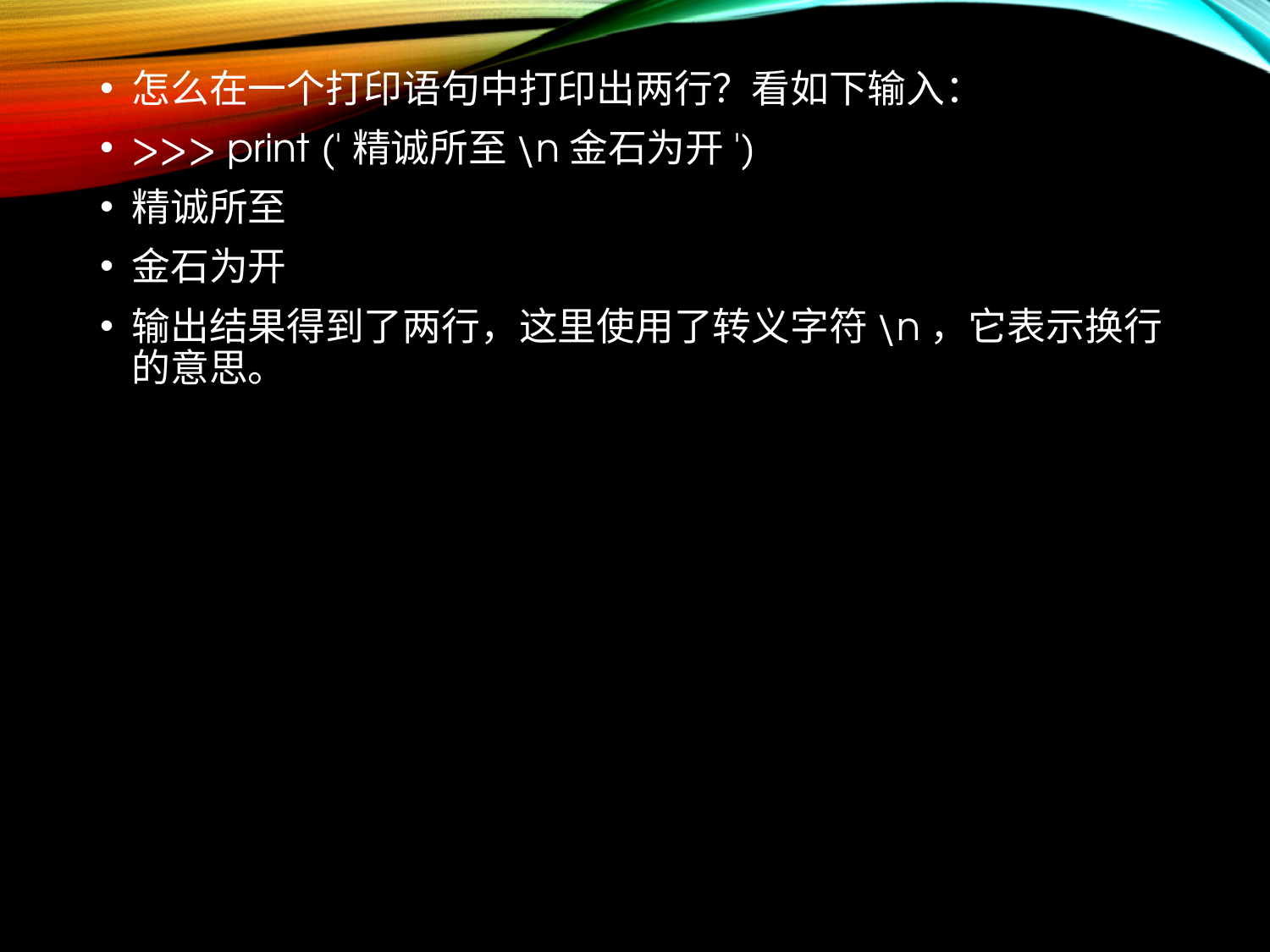

怎么在一个打印语句中打印出两行？看如下输入：
>>> print ('精诚所至\n金石为开')
精诚所至
金石为开
输出结果得到了两行，这里使用了转义字符\n，它表示换行的意思。